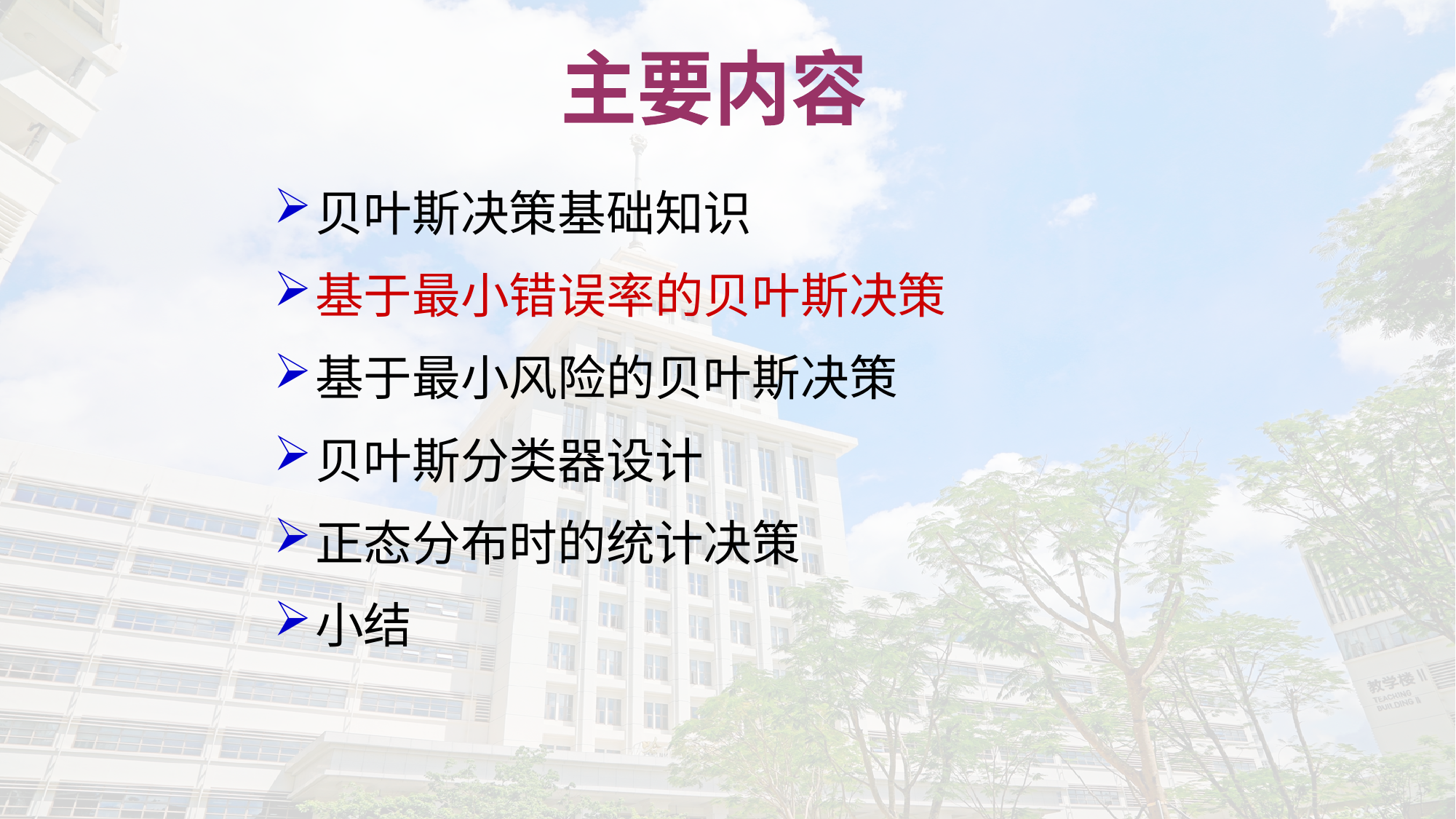

主要内容
贝叶斯决策基础知识
基于最小错误率的贝叶斯决策
基于最小风险的贝叶斯决策
贝叶斯分类器设计
正态分布时的统计决策
小结